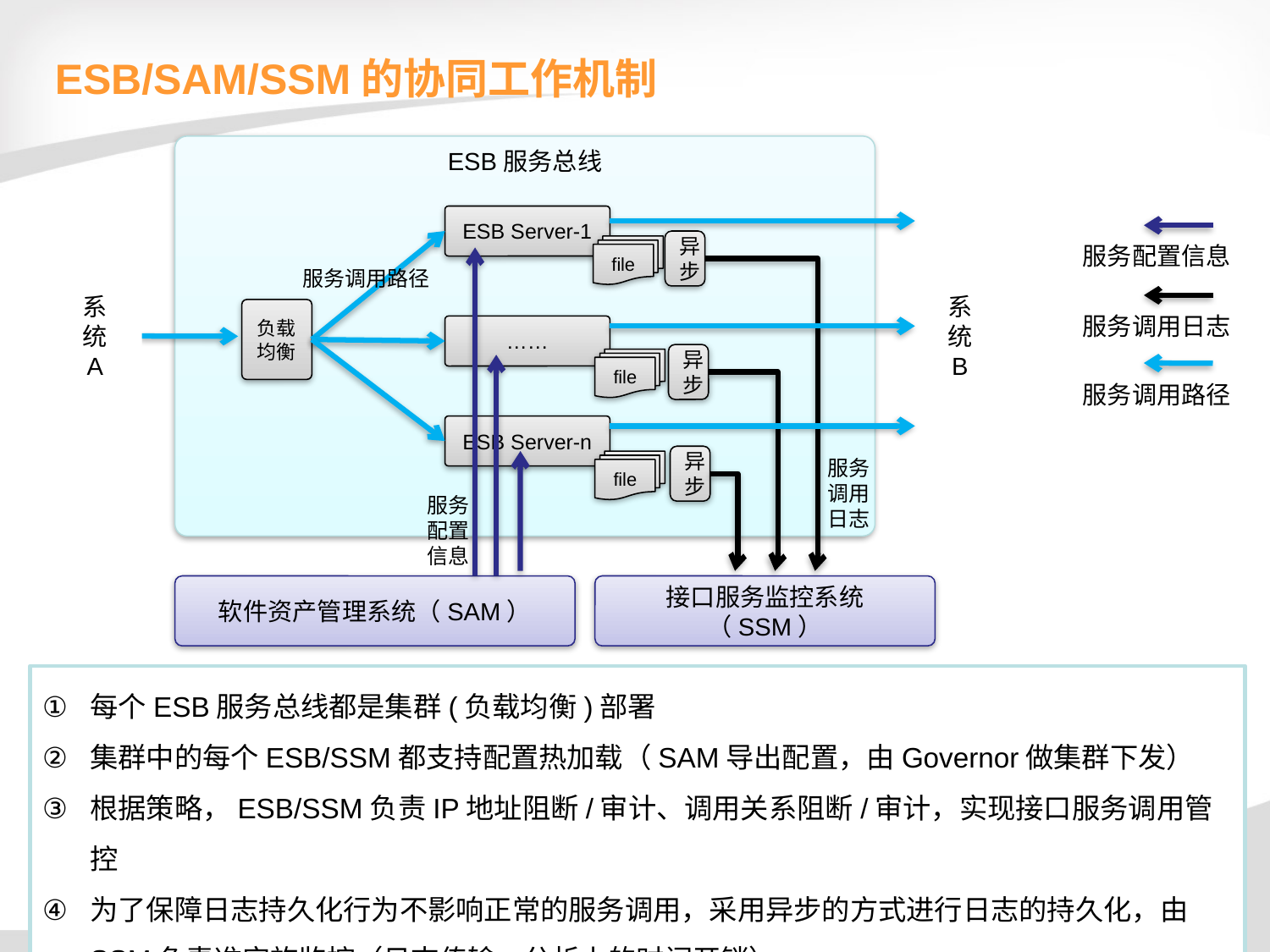

# ESB/SAM/SSM的协同工作机制
ESB服务总线
系
统
A
系
统
B
ESB Server-1
异步
服务配置信息
file
服务调用路径
负载均衡
服务调用日志
……
异步
file
服务调用路径
ESB Server-n
异步
服务调用日志
file
服务配置信息
软件资产管理系统（SAM）
接口服务监控系统（SSM）
每个ESB服务总线都是集群(负载均衡)部署
集群中的每个ESB/SSM都支持配置热加载（SAM导出配置，由Governor做集群下发）
根据策略，ESB/SSM负责IP地址阻断/审计、调用关系阻断/审计，实现接口服务调用管控
为了保障日志持久化行为不影响正常的服务调用，采用异步的方式进行日志的持久化，由SSM负责准实施监控（日志传输、分析上的时间开销）